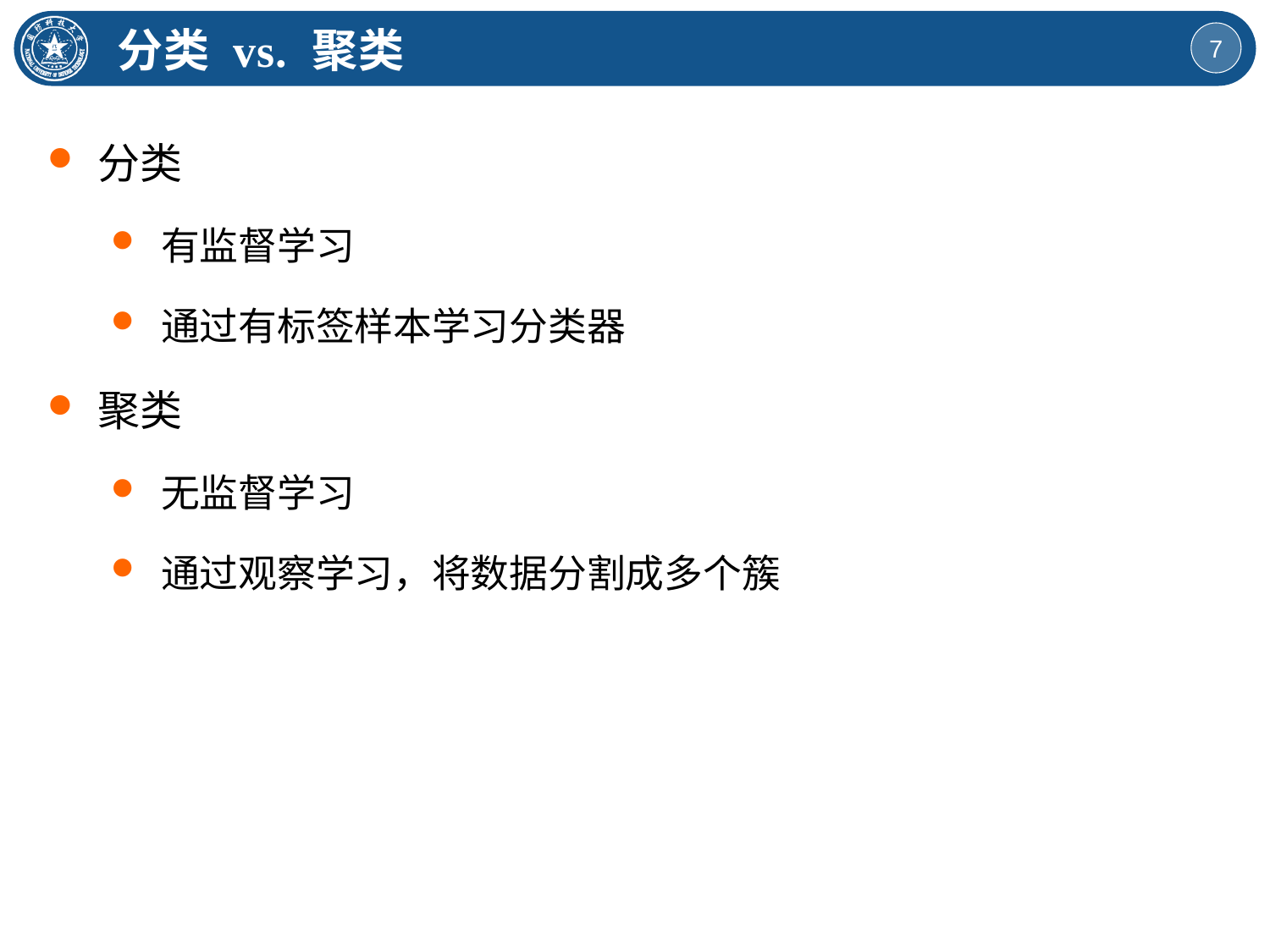

分类 vs. 聚类
分类
有监督学习
通过有标签样本学习分类器
聚类
无监督学习
通过观察学习，将数据分割成多个簇